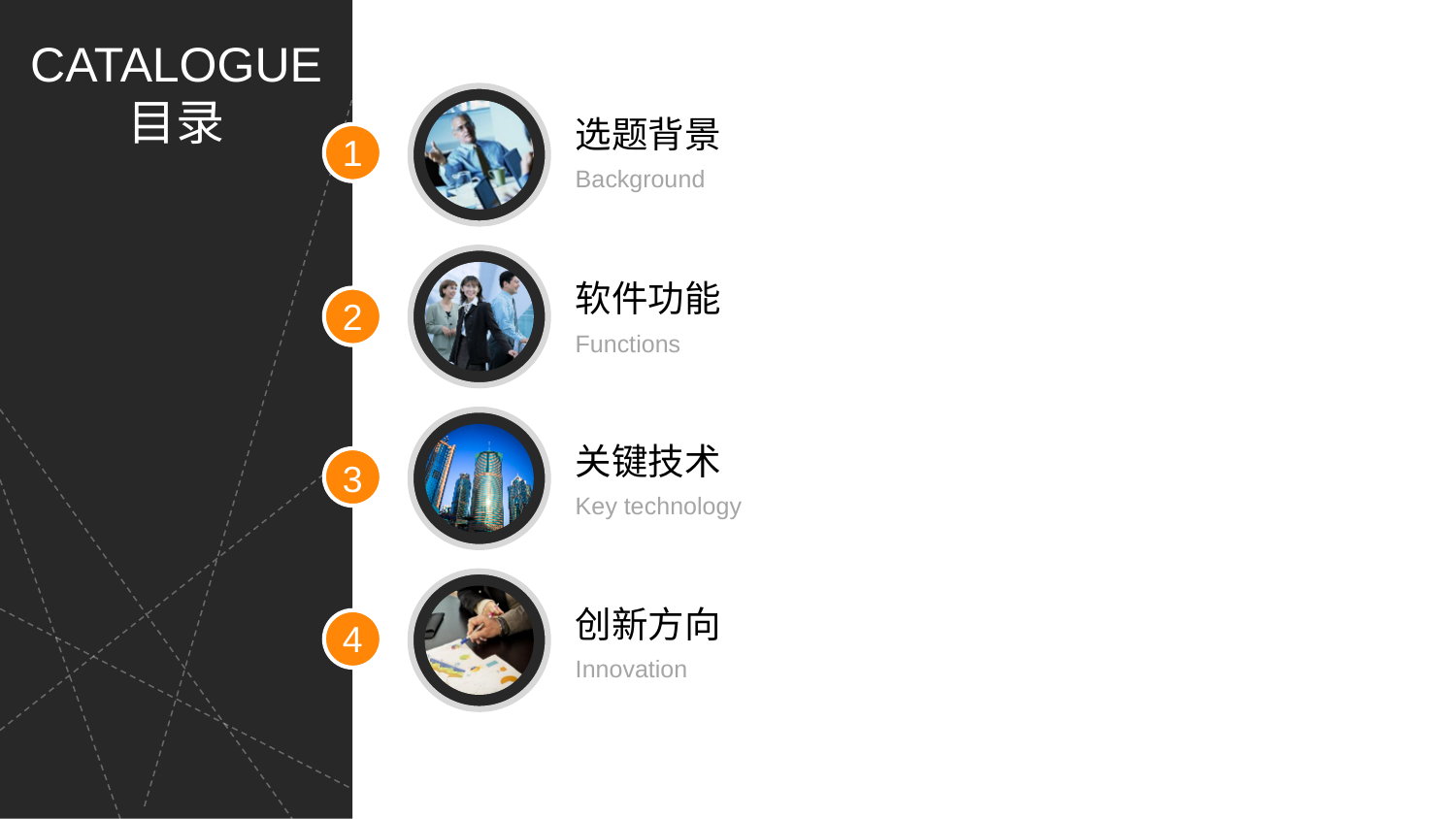

CATALOGUE
目录

选题背景
1

Background

软件功能
2

Functions

关键技术

3
Key technology

创新方向
4

Innovation